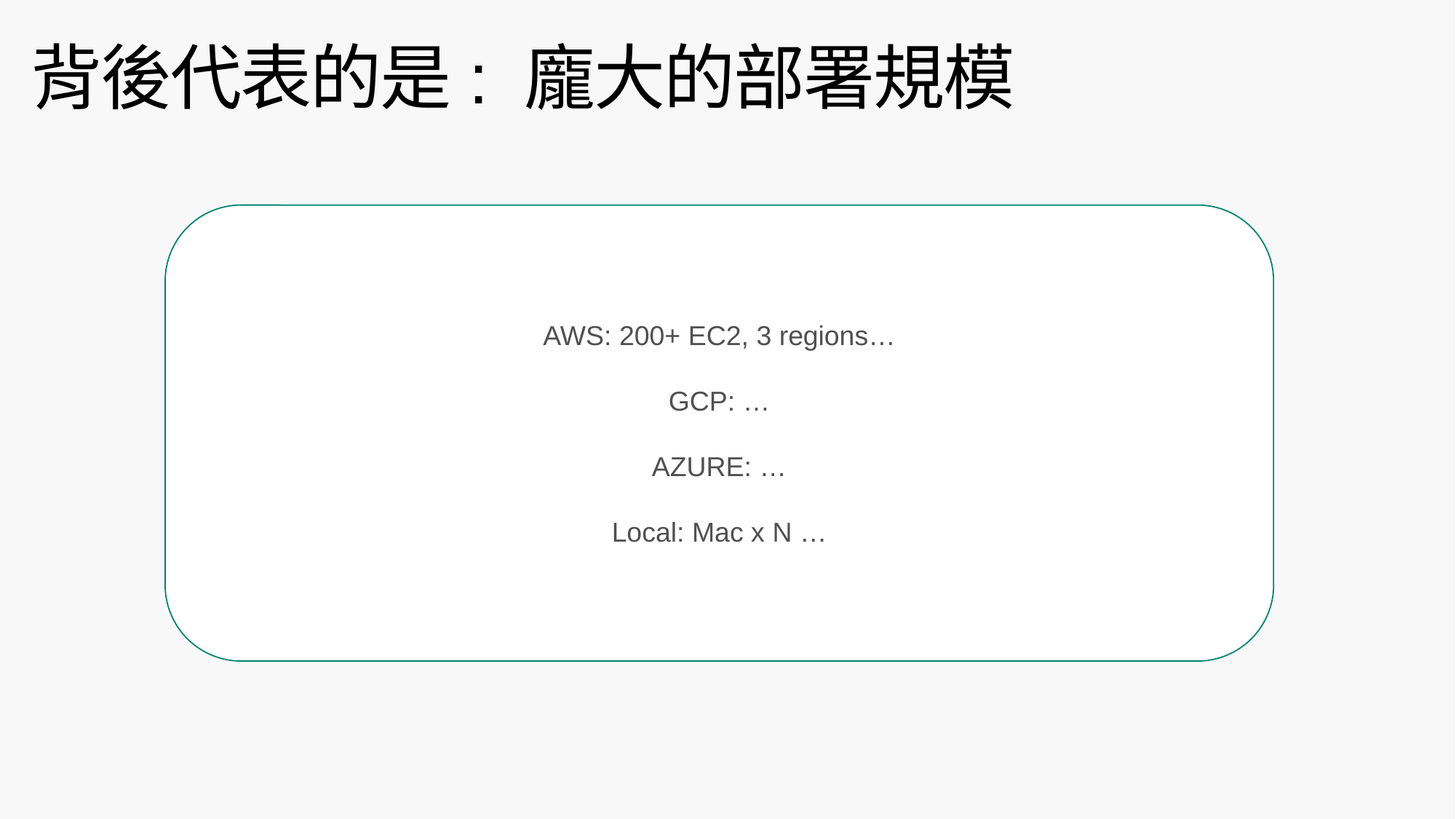

# 背後代表的是: 龐大的部署規模
AWS: 200+ EC2, 3 regions…

GCP: …

AZURE: …

Local: Mac x N …